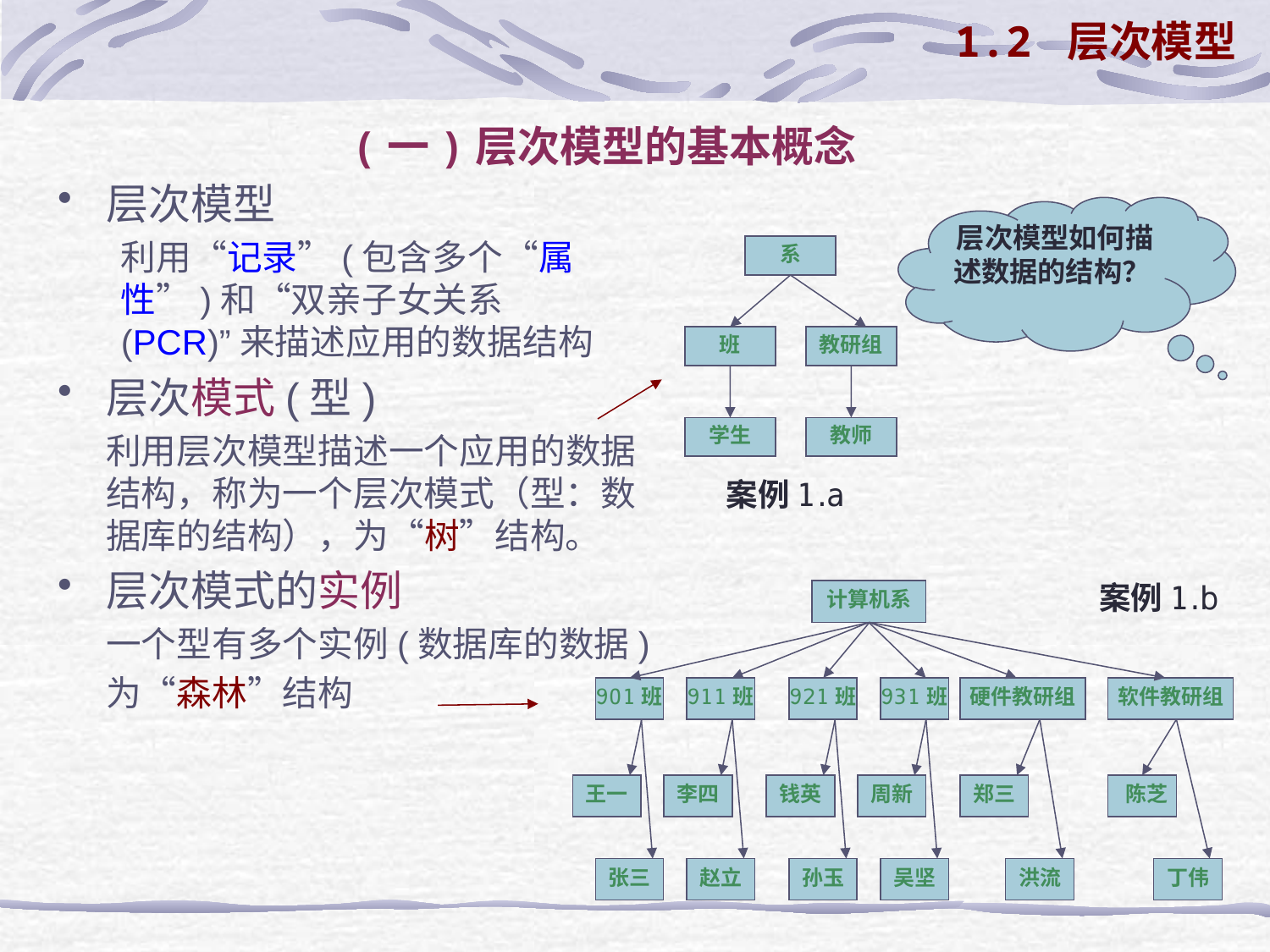

1.2 层次模型
(一)层次模型的基本概念
层次模型
利用“记录”(包含多个“属性”)和“双亲子女关系(PCR)”来描述应用的数据结构
层次模式(型)
	利用层次模型描述一个应用的数据结构，称为一个层次模式（型：数据库的结构），为“树”结构。
层次模式的实例
	一个型有多个实例(数据库的数据)
	为“森林”结构
层次模型如何描述数据的结构？
系

班
教研组

学生
教师

案例1.a
案例1.b
计算机系

901班
911班
921班
931班
硬件教研组
软件教研组

王一
李四
钱英
周新
郑三
 陈芝
张三
赵立
孙玉
吴坚
洪流
丁伟